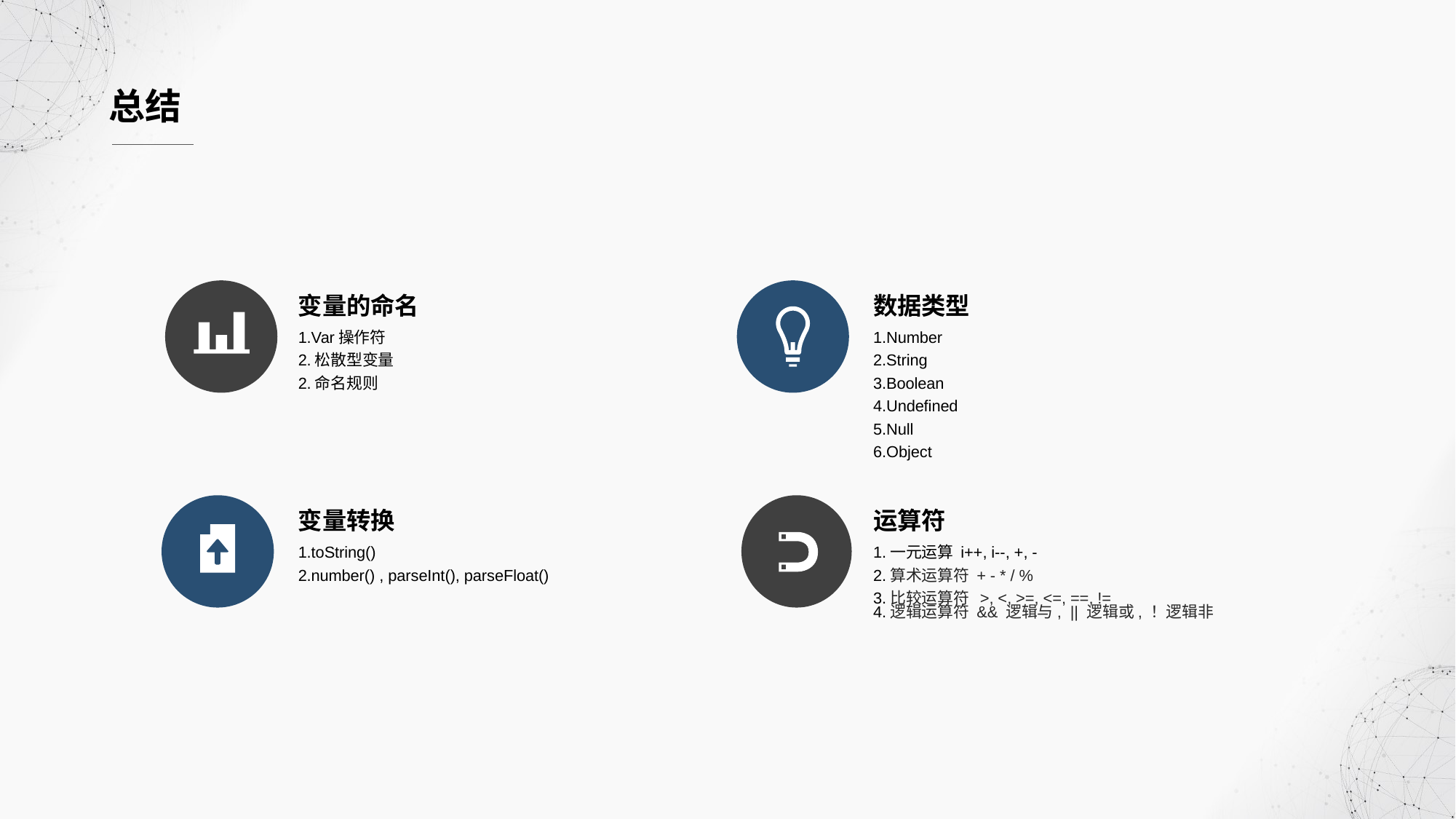

总结

变量的命名
1.Var操作符
2.松散型变量
2.命名规则
数据类型
1.Number
2.String
3.Boolean
4.Undefined
5.Null
6.Object

变量转换
1.toString()
2.number() , parseInt(), parseFloat()
运算符
1.一元运算 i++, i--, +, -
2.算术运算符 + - * / %
3.比较运算符  >, <, >=, <=, ==, !=
4.逻辑运算符 && 逻辑与,  || 逻辑或, ！逻辑非